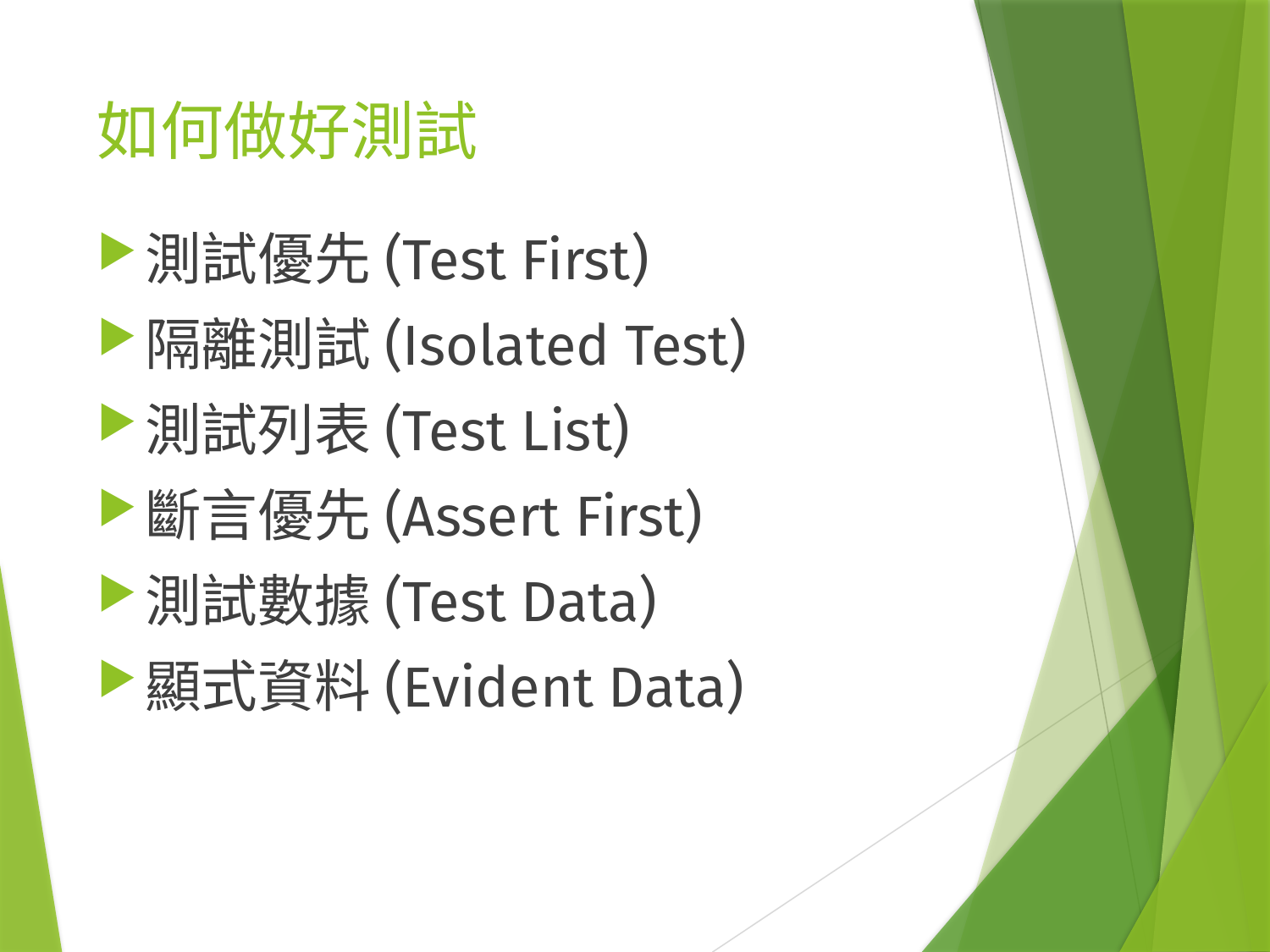

# 如何做好測試
測試優先(Test First)
隔離測試(Isolated Test)
測試列表(Test List)
斷言優先(Assert First)
測試數據(Test Data)
顯式資料(Evident Data)